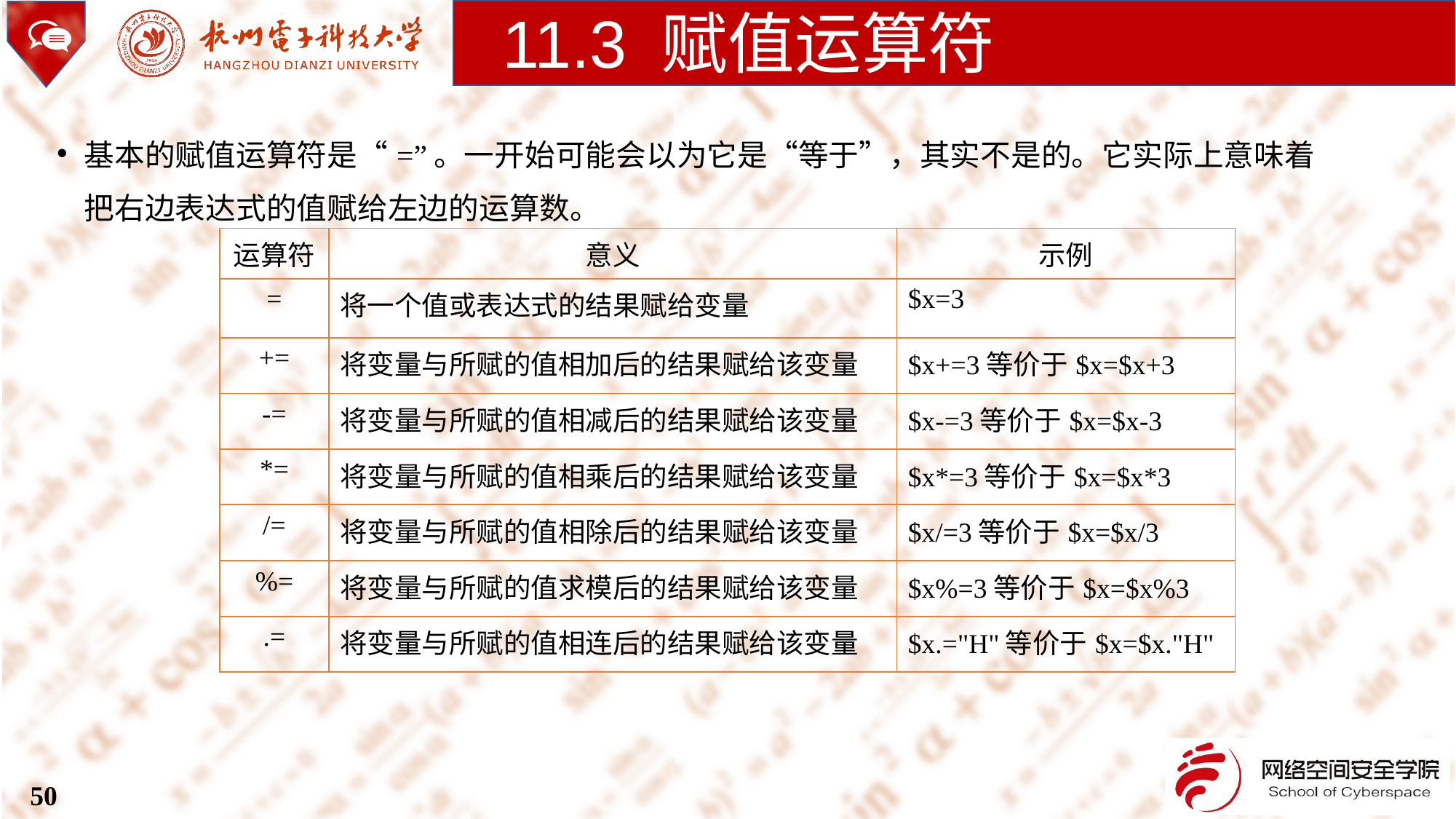

11.3 赋值运算符
基本的赋值运算符是“=”。一开始可能会以为它是“等于”，其实不是的。它实际上意味着把右边表达式的值赋给左边的运算数。
| 运算符 | 意义 | 示例 |
| --- | --- | --- |
| = | 将一个值或表达式的结果赋给变量 | $x=3 |
| += | 将变量与所赋的值相加后的结果赋给该变量 | $x+=3等价于$x=$x+3 |
| -= | 将变量与所赋的值相减后的结果赋给该变量 | $x-=3等价于$x=$x-3 |
| \*= | 将变量与所赋的值相乘后的结果赋给该变量 | $x\*=3等价于$x=$x\*3 |
| /= | 将变量与所赋的值相除后的结果赋给该变量 | $x/=3等价于$x=$x/3 |
| %= | 将变量与所赋的值求模后的结果赋给该变量 | $x%=3等价于$x=$x%3 |
| .= | 将变量与所赋的值相连后的结果赋给该变量 | $x.="H"等价于$x=$x."H" |
50